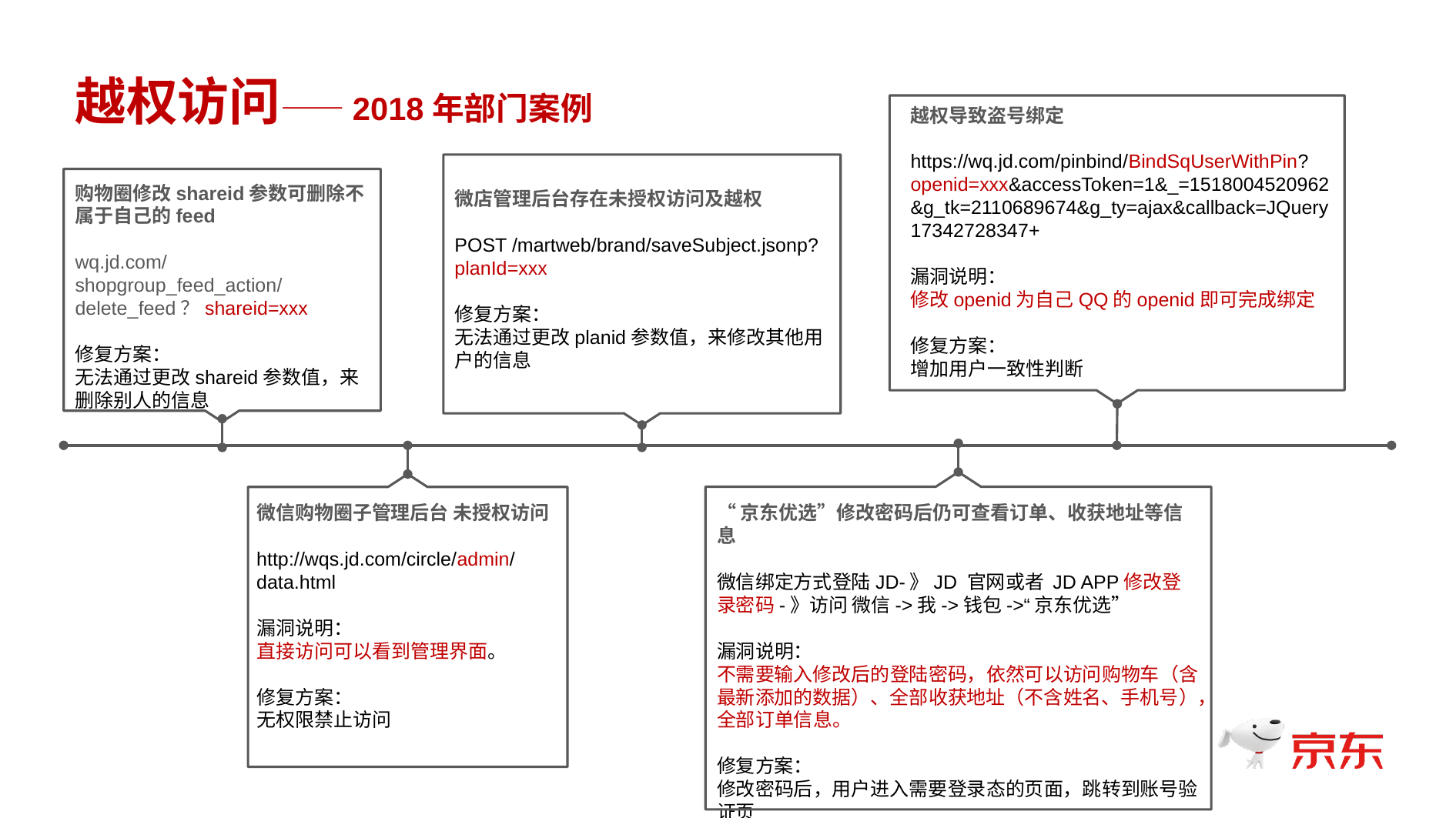

越权访问——2018年部门案例

越权导致盗号绑定

https://wq.jd.com/pinbind/BindSqUserWithPin?openid=xxx&accessToken=1&_=1518004520962&g_tk=2110689674&g_ty=ajax&callback=JQuery17342728347+

漏洞说明：
修改openid为自己QQ的openid即可完成绑定

修复方案：
增加用户一致性判断

微店管理后台存在未授权访问及越权

POST /martweb/brand/saveSubject.jsonp?planId=xxx

修复方案：
无法通过更改planid参数值，来修改其他用户的信息

购物圈修改shareid参数可删除不属于自己的feed

wq.jd.com/shopgroup_feed_action/delete_feed？shareid=xxx

修复方案：
无法通过更改shareid参数值，来删除别人的信息

微信购物圈子管理后台 未授权访问

http://wqs.jd.com/circle/admin/data.html

漏洞说明：
直接访问可以看到管理界面。

修复方案：
无权限禁止访问
“京东优选”修改密码后仍可查看订单、收获地址等信息

微信绑定方式登陆JD-》JD 官网或者 JD APP修改登录密码-》访问 微信->我->钱包->“京东优选”

漏洞说明：
不需要输入修改后的登陆密码，依然可以访问购物车（含最新添加的数据）、全部收获地址（不含姓名、手机号），全部订单信息。

修复方案：
修改密码后，用户进入需要登录态的页面，跳转到账号验证页